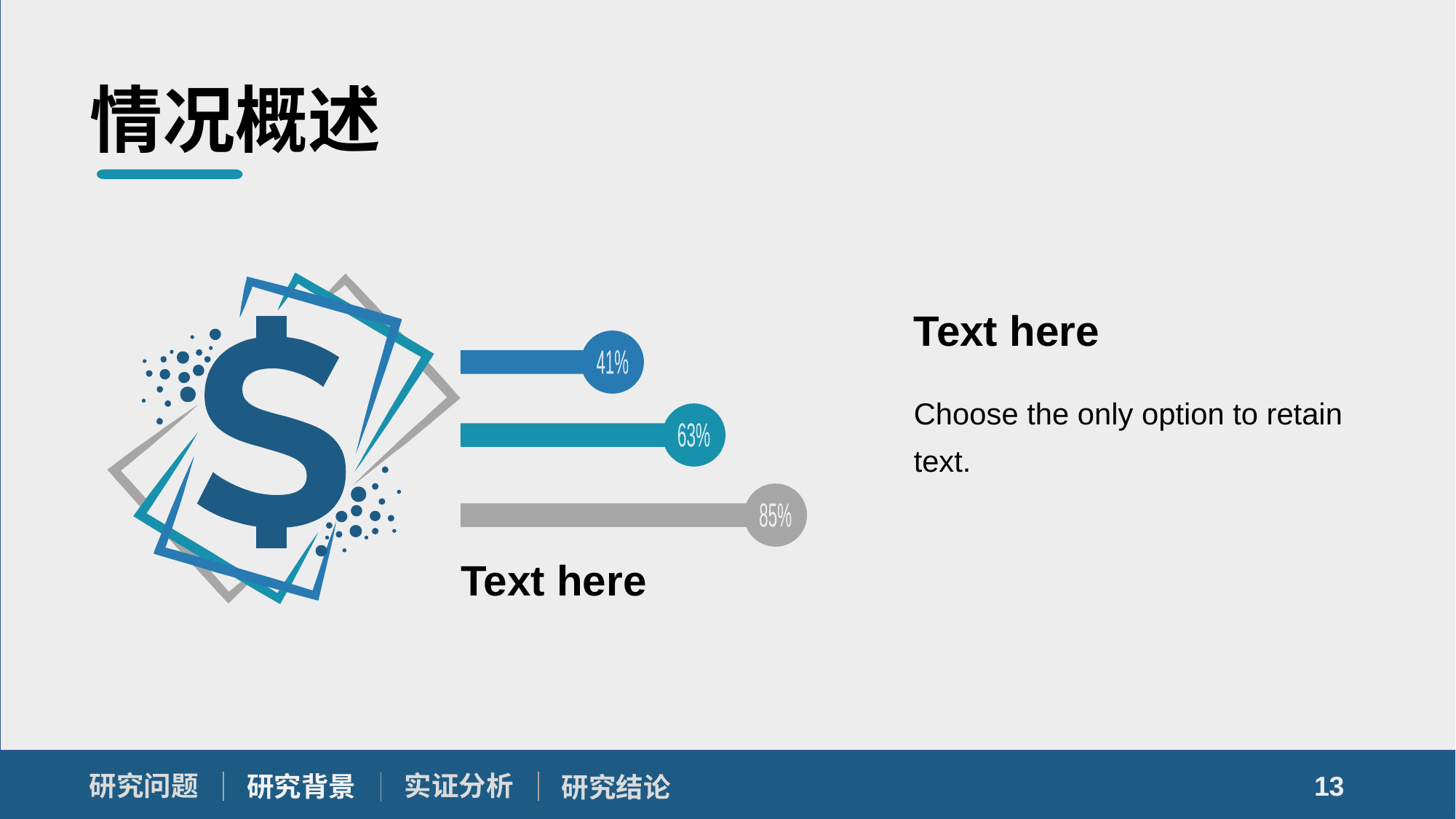

情况概述
Text here
Choose the only option to retain text.
13